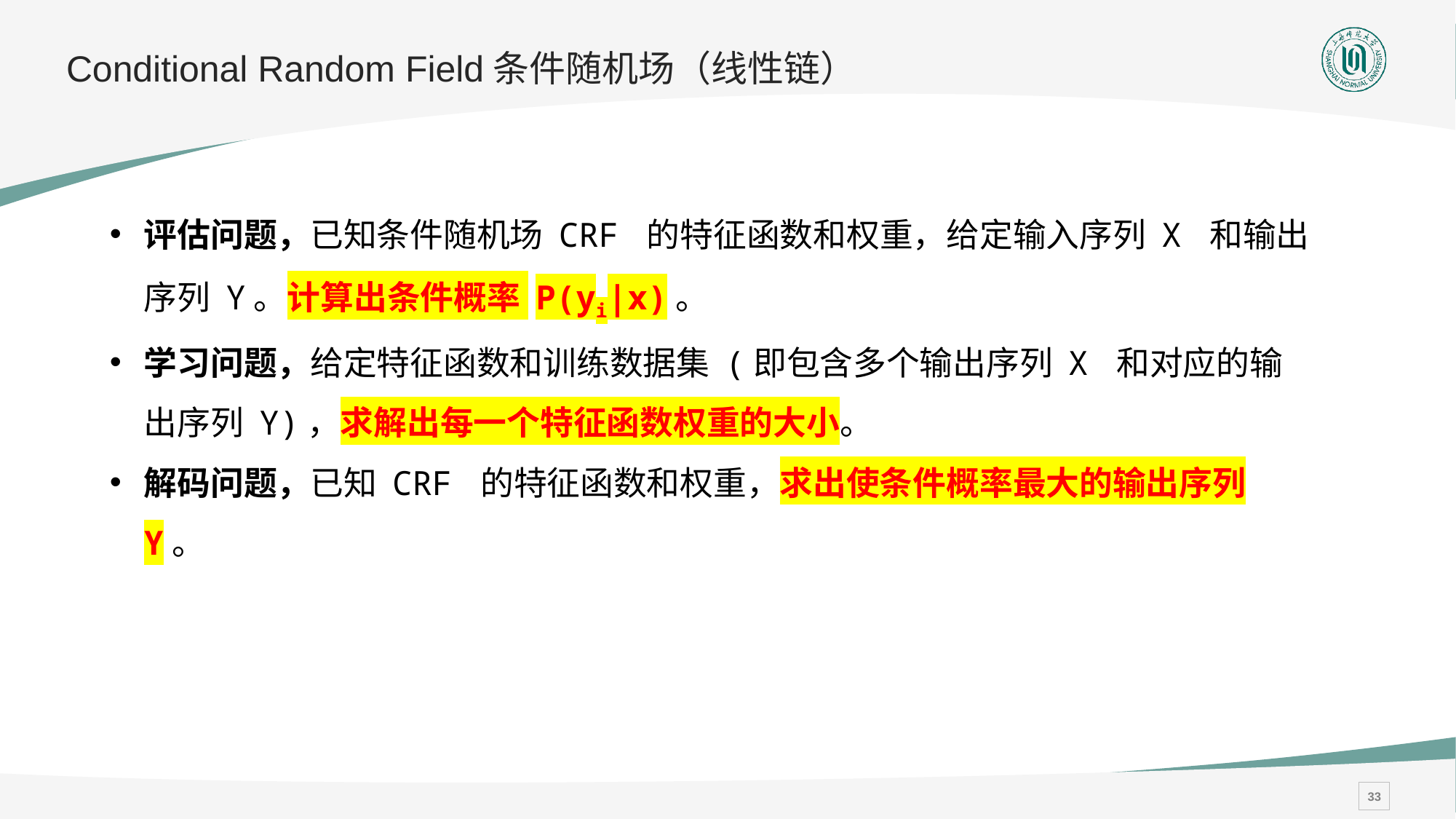

# Conditional Random Field条件随机场（线性链）
评估问题，已知条件随机场 CRF 的特征函数和权重，给定输入序列 X 和输出序列 Y。计算出条件概率 P(yi|x)。
学习问题，给定特征函数和训练数据集 (即包含多个输出序列 X 和对应的输出序列 Y)，求解出每一个特征函数权重的大小。
解码问题，已知 CRF 的特征函数和权重，求出使条件概率最大的输出序列 Y。